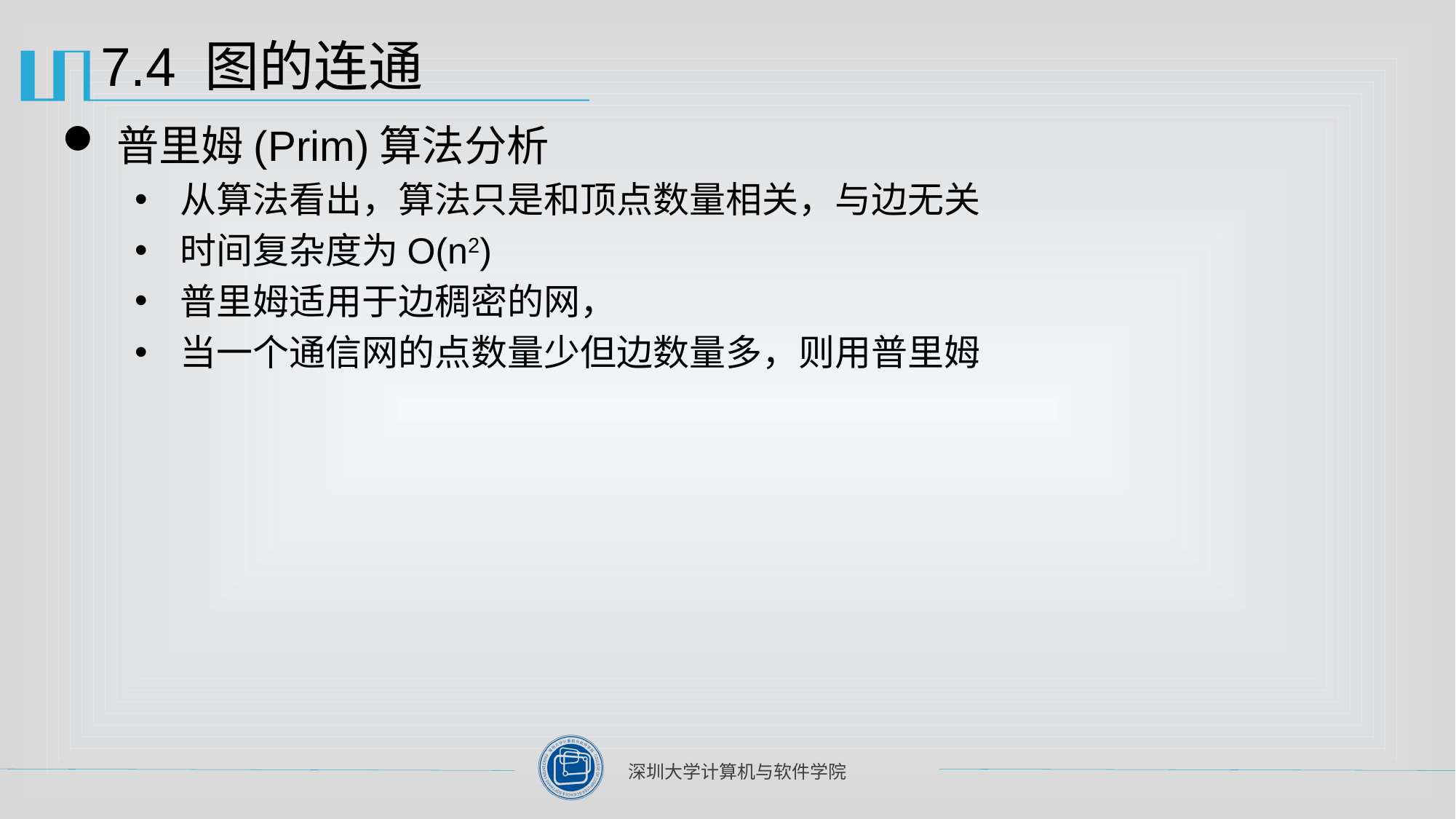

# 7.4 图的连通
普里姆(Prim)算法分析
从算法看出，算法只是和顶点数量相关，与边无关
时间复杂度为O(n2)
普里姆适用于边稠密的网，
当一个通信网的点数量少但边数量多，则用普里姆

81